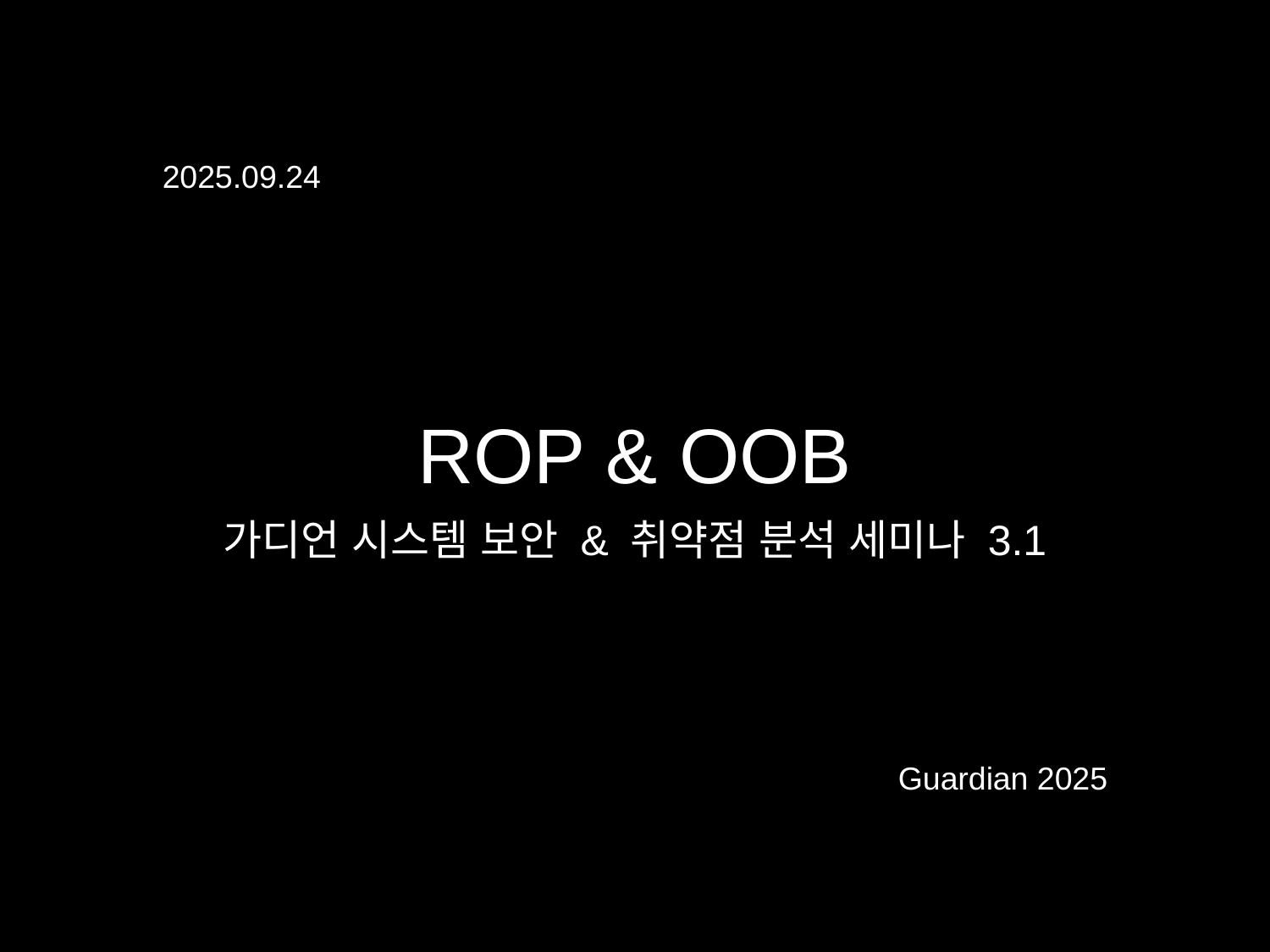

2025.09.24
ROP & OOB
가디언 시스템 보안 & 취약점 분석 세미나 3.1
Guardian 2025